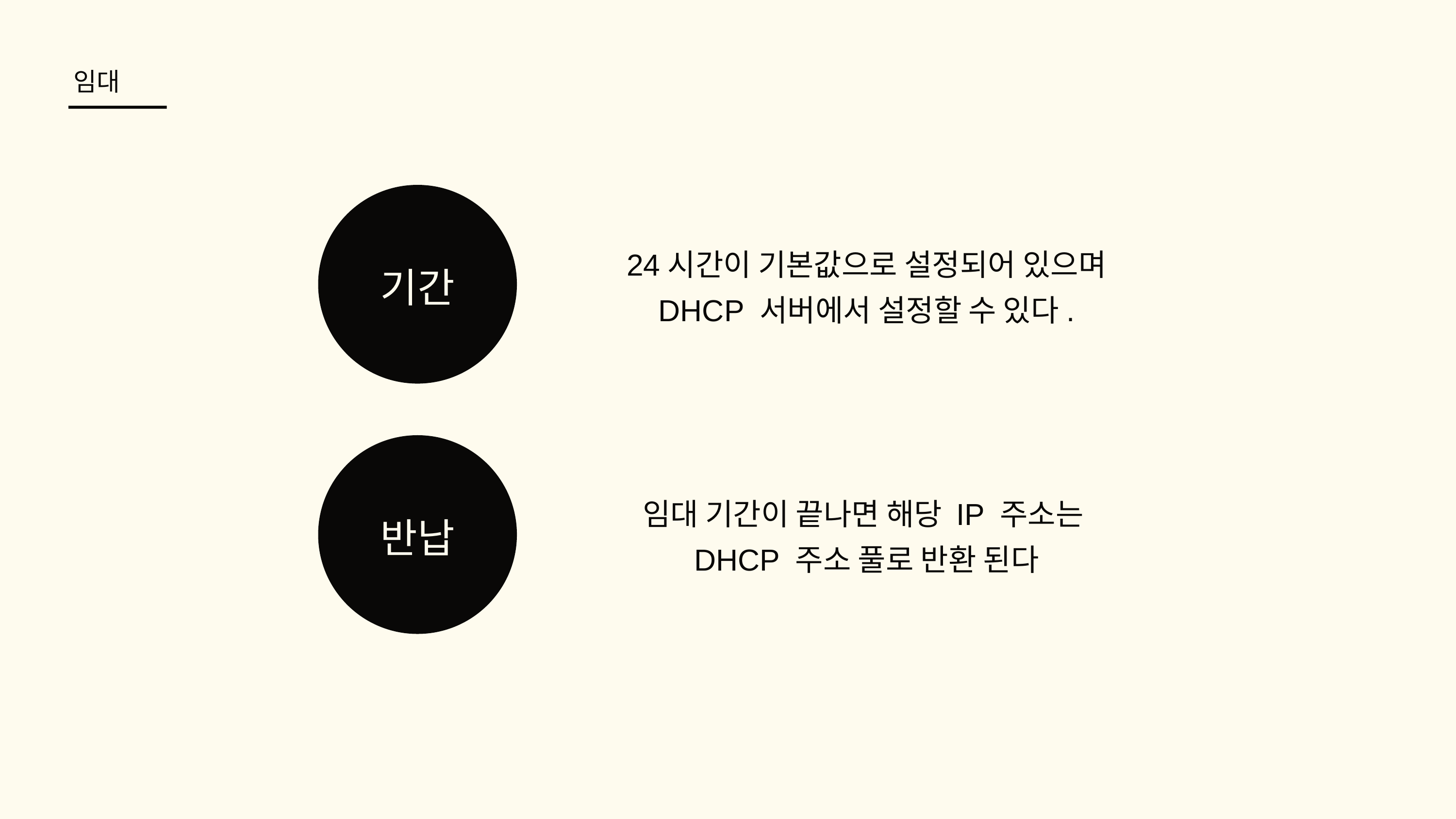

임대

24시간이 기본값으로 설정되어 있으며
DHCP 서버에서 설정할 수 있다.
기간

임대 기간이 끝나면 해당 IP 주소는
DHCP 주소 풀로 반환 된다
반납